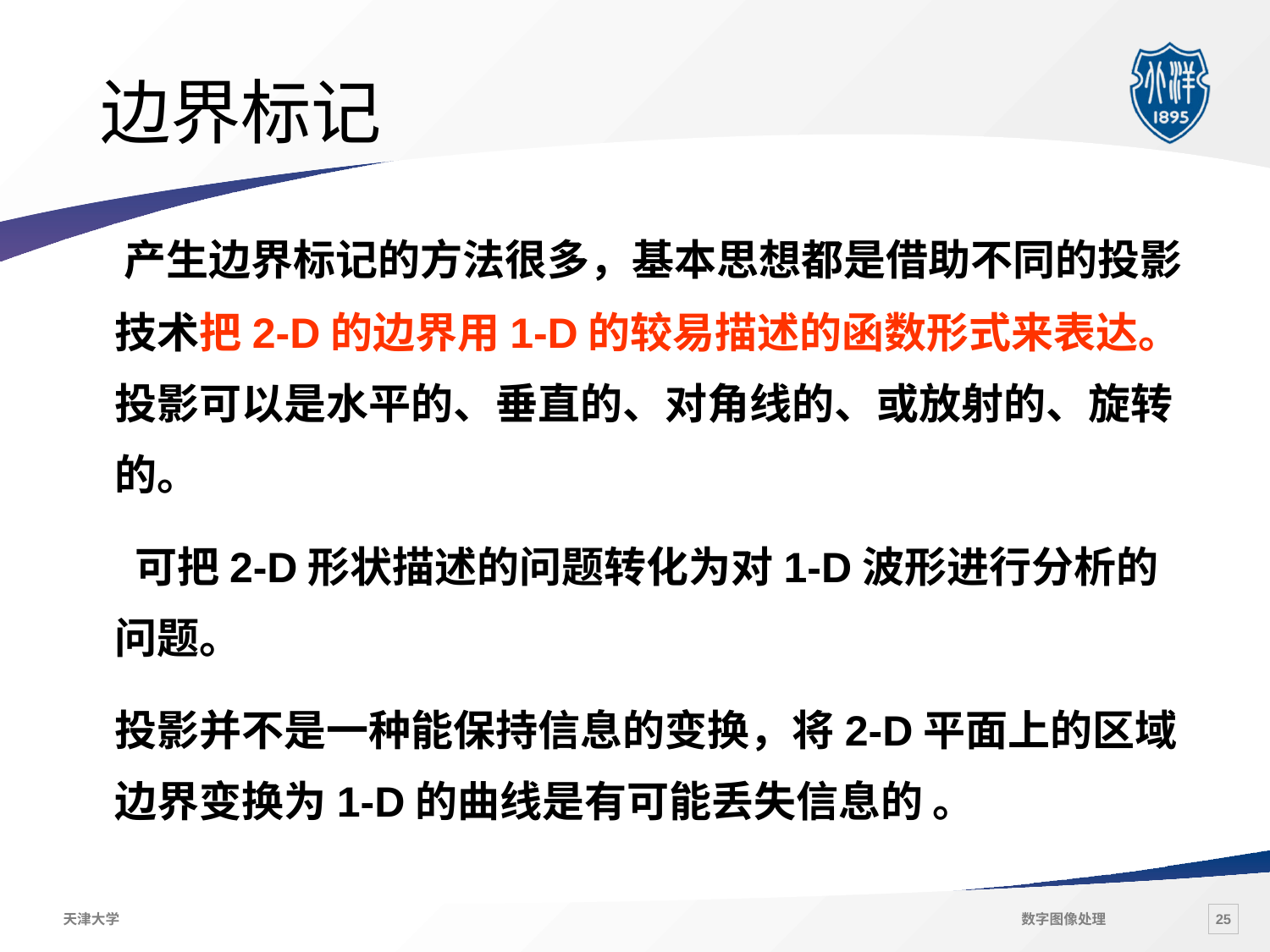

# 边界标记
    产生边界标记的方法很多，基本思想都是借助不同的投影技术把2-D的边界用1-D的较易描述的函数形式来表达。投影可以是水平的、垂直的、对角线的、或放射的、旋转的。
	 可把2-D形状描述的问题转化为对1-D波形进行分析的问题。
	投影并不是一种能保持信息的变换，将2-D平面上的区域边界变换为1-D的曲线是有可能丢失信息的 。